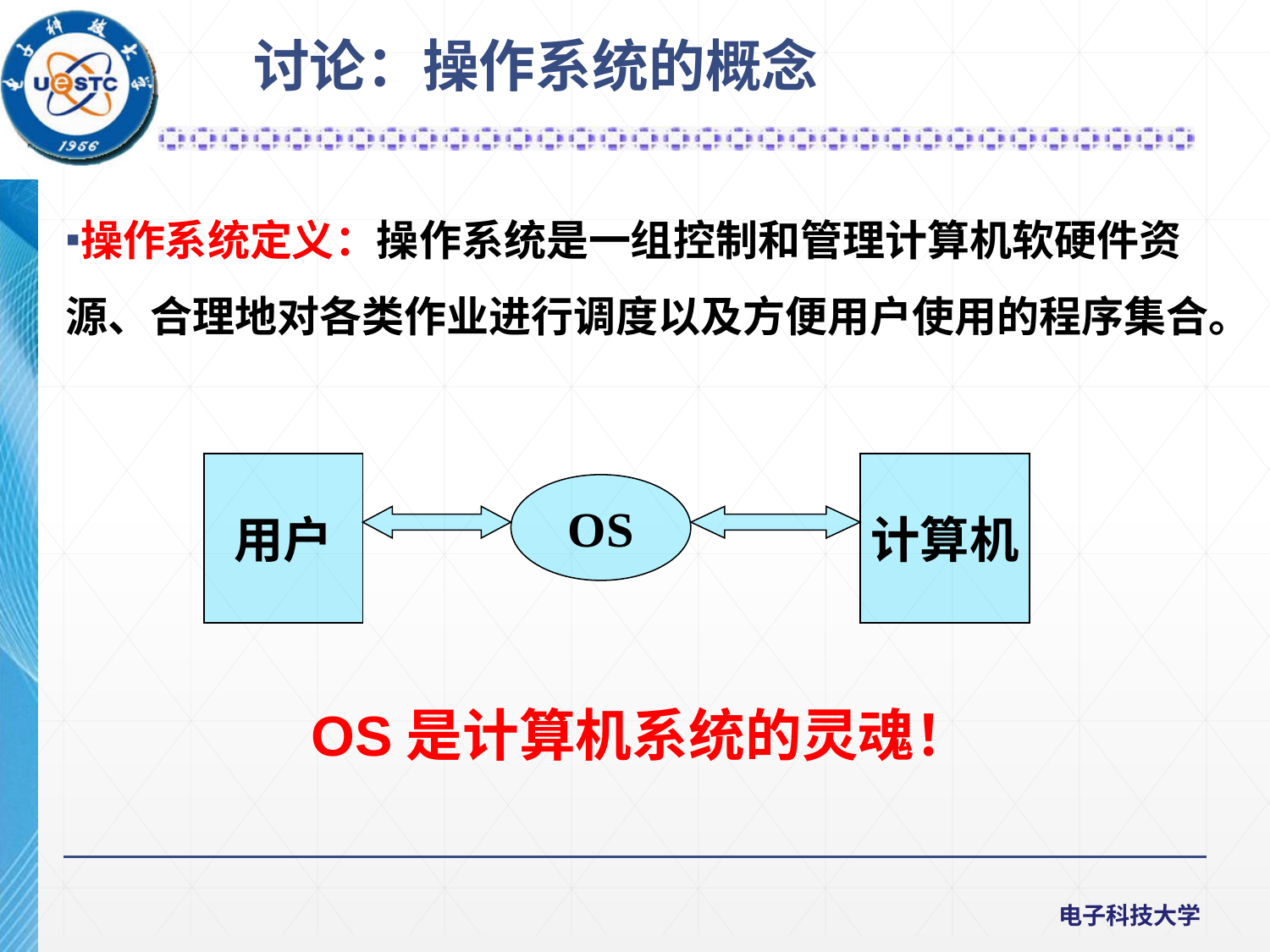

讨论：操作系统的概念
操作系统定义：操作系统是一组控制和管理计算机软硬件资源、合理地对各类作业进行调度以及方便用户使用的程序集合。

用户
计算机
OS

OS是计算机系统的灵魂！